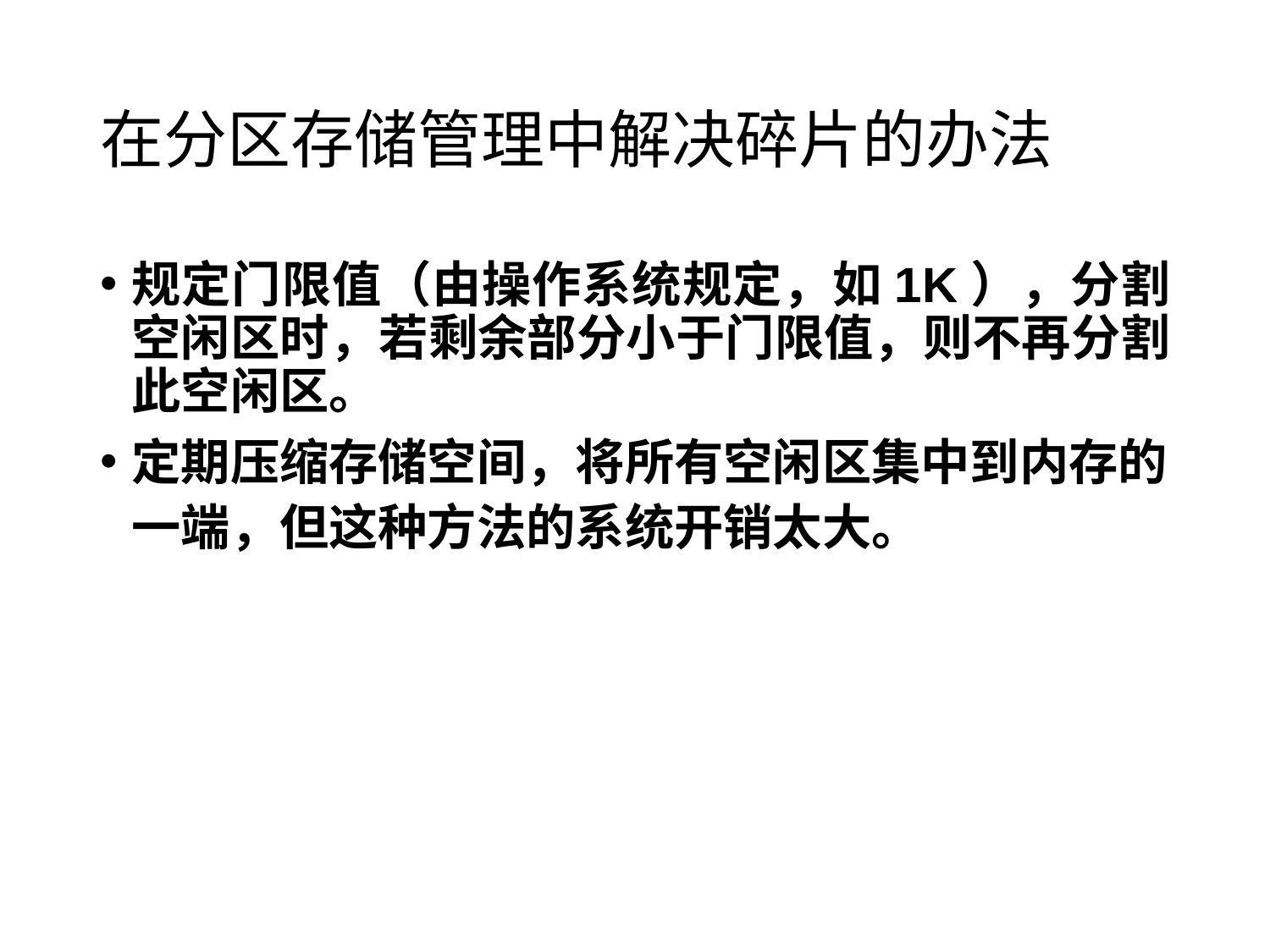

# 在分区存储管理中解决碎片的办法
规定门限值（由操作系统规定，如1K），分割空闲区时，若剩余部分小于门限值，则不再分割此空闲区。
定期压缩存储空间，将所有空闲区集中到内存的一端，但这种方法的系统开销太大。